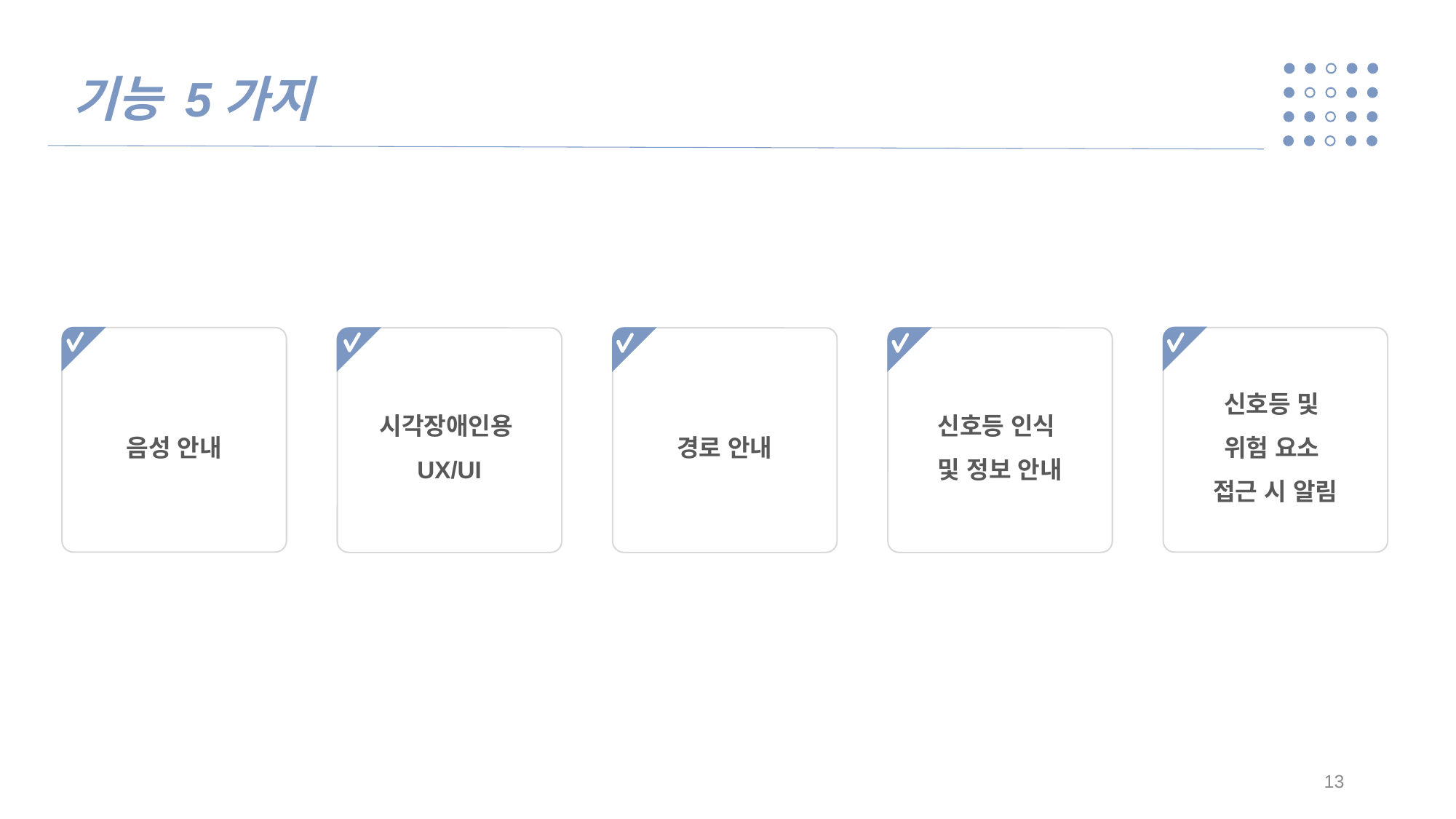

기능 5가지

음성 안내

신호등 및
위험 요소
접근 시 알림
시각장애인용
UX/UI
경로 안내
신호등 인식
및 정보 안내

13